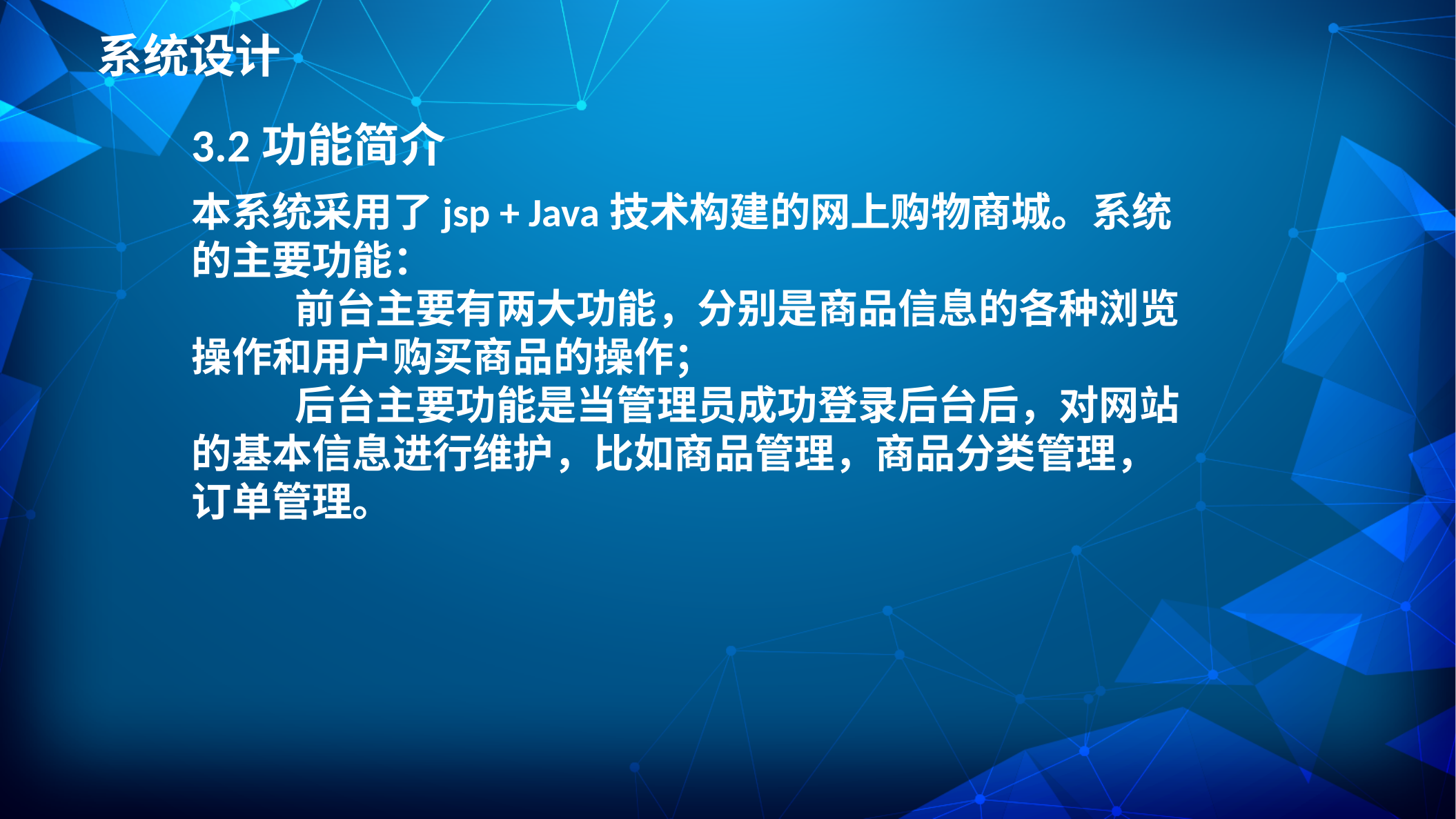

系统设计
3.2功能简介
本系统采用了jsp + Java技术构建的网上购物商城。系统的主要功能：
	前台主要有两大功能，分别是商品信息的各种浏览操作和用户购买商品的操作；
	后台主要功能是当管理员成功登录后台后，对网站的基本信息进行维护，比如商品管理，商品分类管理，订单管理。